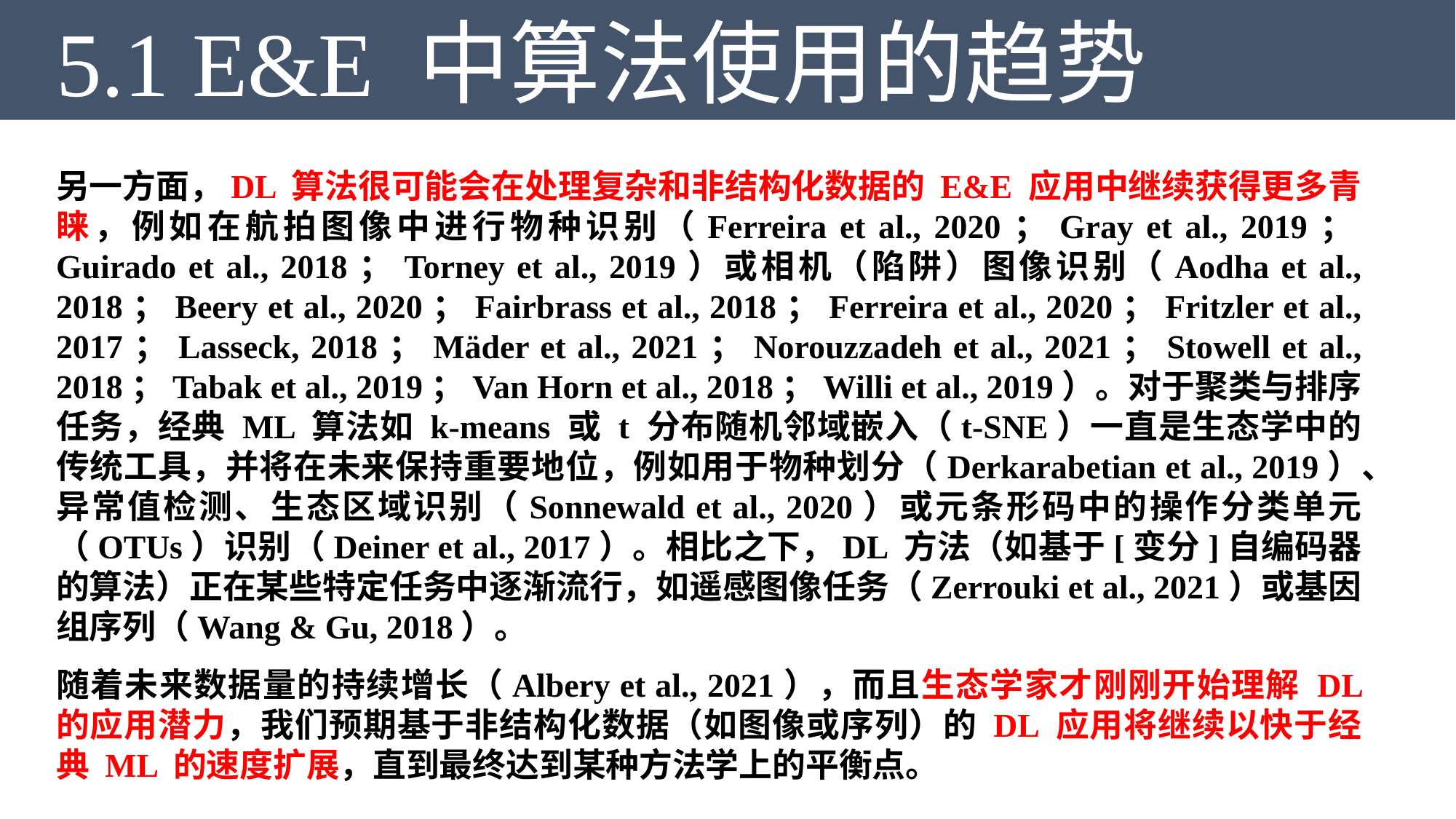

5.1 E&E 中算法使用的趋势
另一方面，DL 算法很可能会在处理复杂和非结构化数据的 E&E 应用中继续获得更多青睐，例如在航拍图像中进行物种识别（Ferreira et al., 2020；Gray et al., 2019；Guirado et al., 2018；Torney et al., 2019）或相机（陷阱）图像识别（Aodha et al., 2018；Beery et al., 2020；Fairbrass et al., 2018；Ferreira et al., 2020；Fritzler et al., 2017；Lasseck, 2018；Mäder et al., 2021；Norouzzadeh et al., 2021；Stowell et al., 2018；Tabak et al., 2019；Van Horn et al., 2018；Willi et al., 2019）。对于聚类与排序任务，经典 ML 算法如 k-means 或 t 分布随机邻域嵌入（t-SNE）一直是生态学中的传统工具，并将在未来保持重要地位，例如用于物种划分（Derkarabetian et al., 2019）、异常值检测、生态区域识别（Sonnewald et al., 2020）或元条形码中的操作分类单元（OTUs）识别（Deiner et al., 2017）。相比之下，DL 方法（如基于[变分]自编码器的算法）正在某些特定任务中逐渐流行，如遥感图像任务（Zerrouki et al., 2021）或基因组序列（Wang & Gu, 2018）。
随着未来数据量的持续增长（Albery et al., 2021），而且生态学家才刚刚开始理解 DL 的应用潜力，我们预期基于非结构化数据（如图像或序列）的 DL 应用将继续以快于经典 ML 的速度扩展，直到最终达到某种方法学上的平衡点。